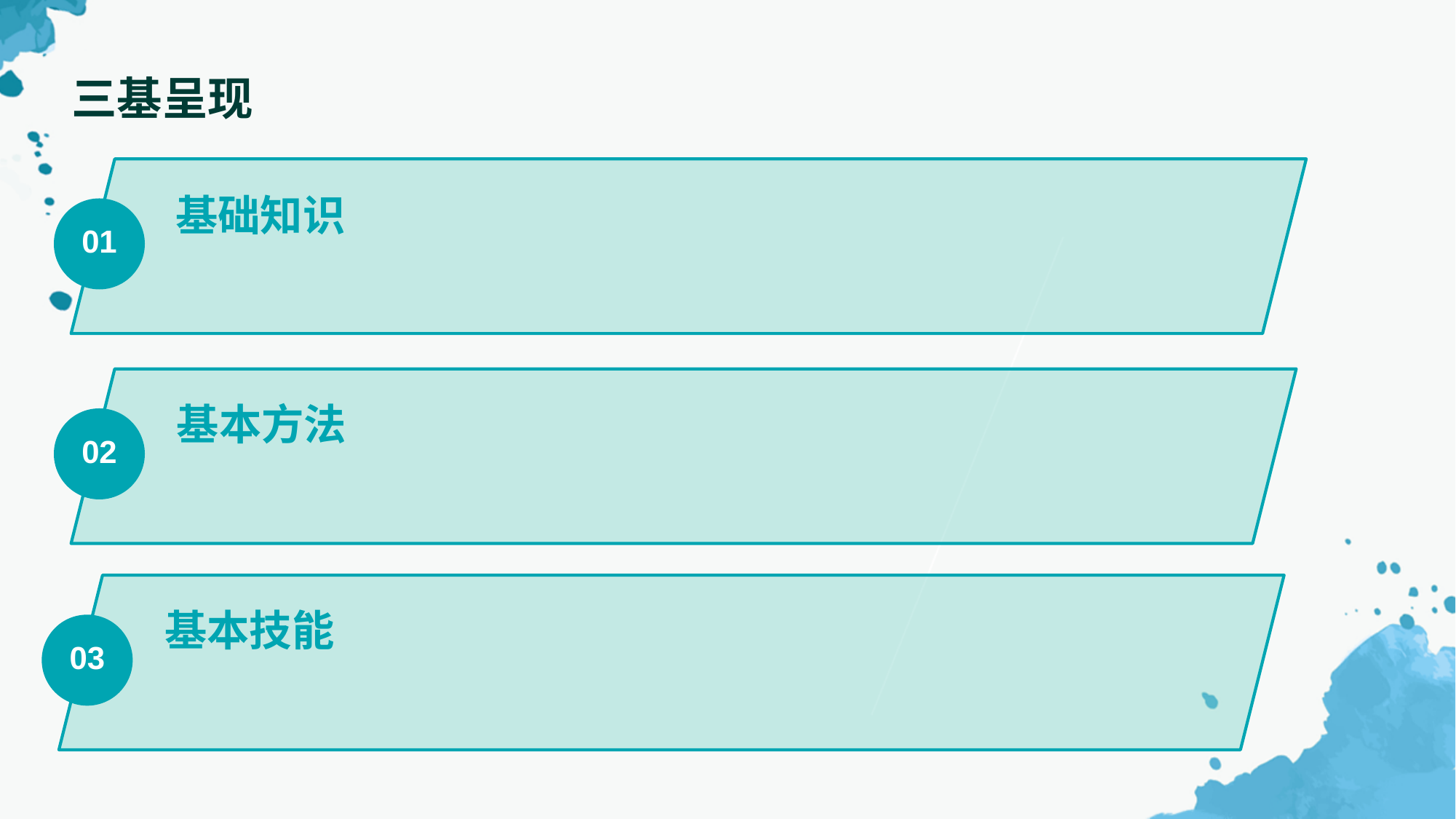

三基呈现

基础知识

01

基本方法

02

基本技能

03